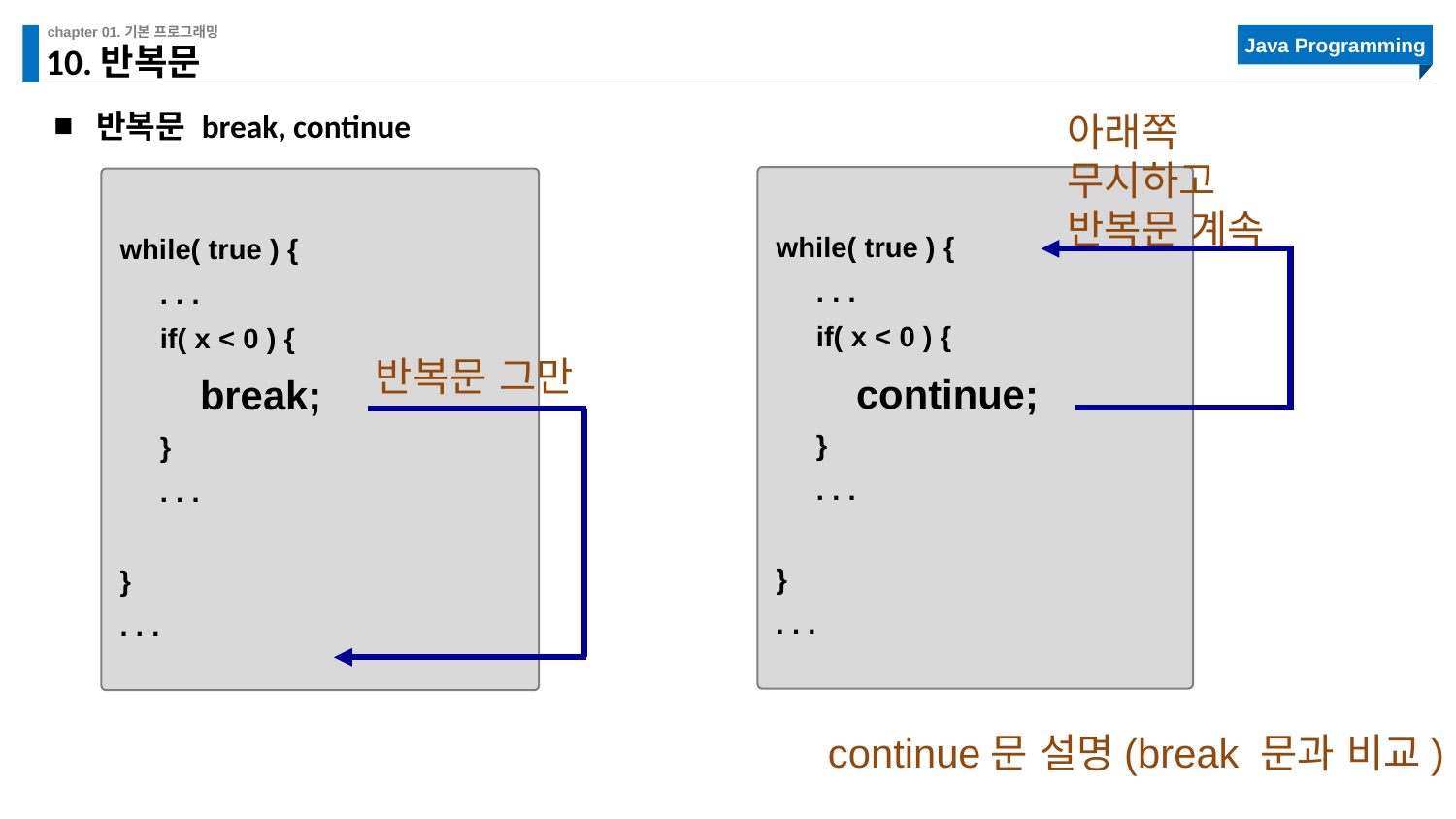

# 10.반복문
반복문 break, continue
아래쪽 무시하고
반복문 계속

while( true ) {
     . . .
     if( x < 0 ) {
          continue;
     }
     . . .

}
. . .

while( true ) {
     . . .
     if( x < 0 ) {
          break;
     }
     . . .

}
. . .
반복문 그만
continue문 설명(break 문과 비교)